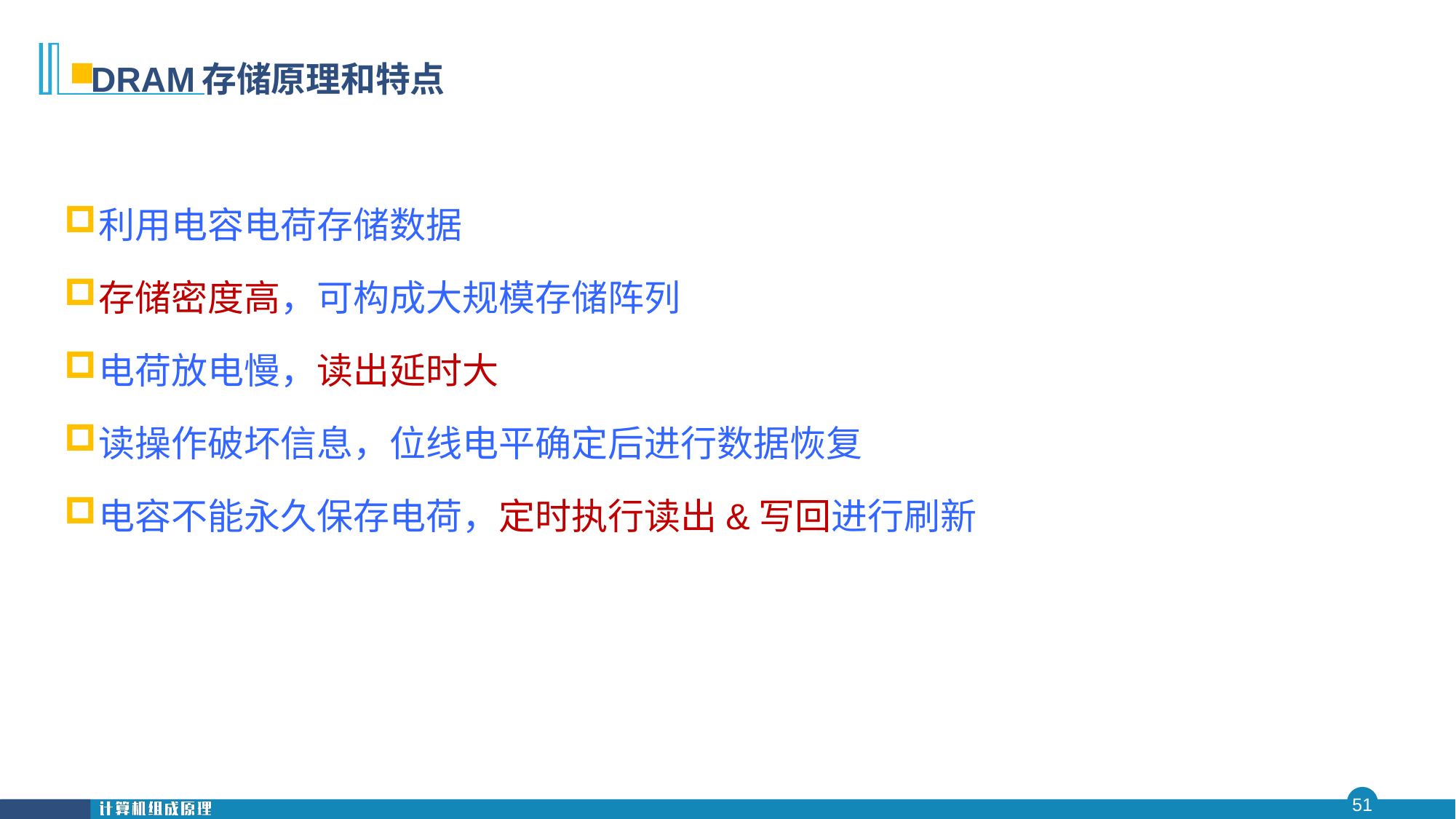

# DRAM存储原理和特点
利用电容电荷存储数据
存储密度高，可构成大规模存储阵列
电荷放电慢，读出延时大
读操作破坏信息，位线电平确定后进行数据恢复
电容不能永久保存电荷，定时执行读出&写回进行刷新